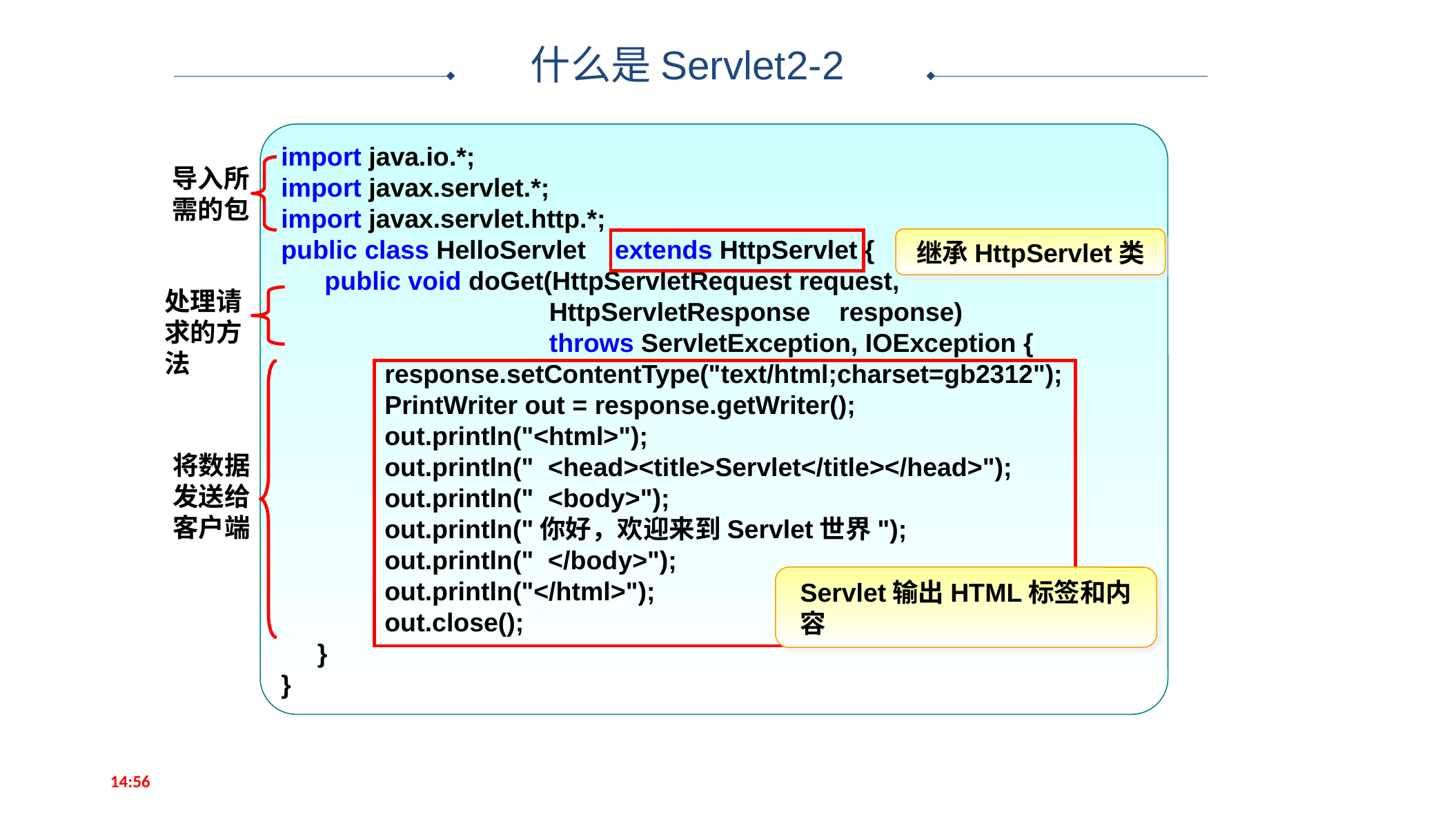

什么是Servlet2-2
import java.io.*;
import javax.servlet.*;
import javax.servlet.http.*;
public class HelloServlet    extends HttpServlet {
      public void doGet(HttpServletRequest request,
                                     HttpServletResponse    response)
                                     throws ServletException, IOException {	  	response.setContentType("text/html;charset=gb2312");
	PrintWriter out = response.getWriter();
	out.println("<html>");
	out.println("  <head><title>Servlet</title></head>");
	out.println("  <body>");
	out.println("你好，欢迎来到Servlet世界");
	out.println("  </body>");
	out.println("</html>");
	out.close();
     }
}
导入所
需的包

继承HttpServlet类

处理请
求的方法

将数据
发送给
客户端
Servlet输出HTML标签和内容
14:56